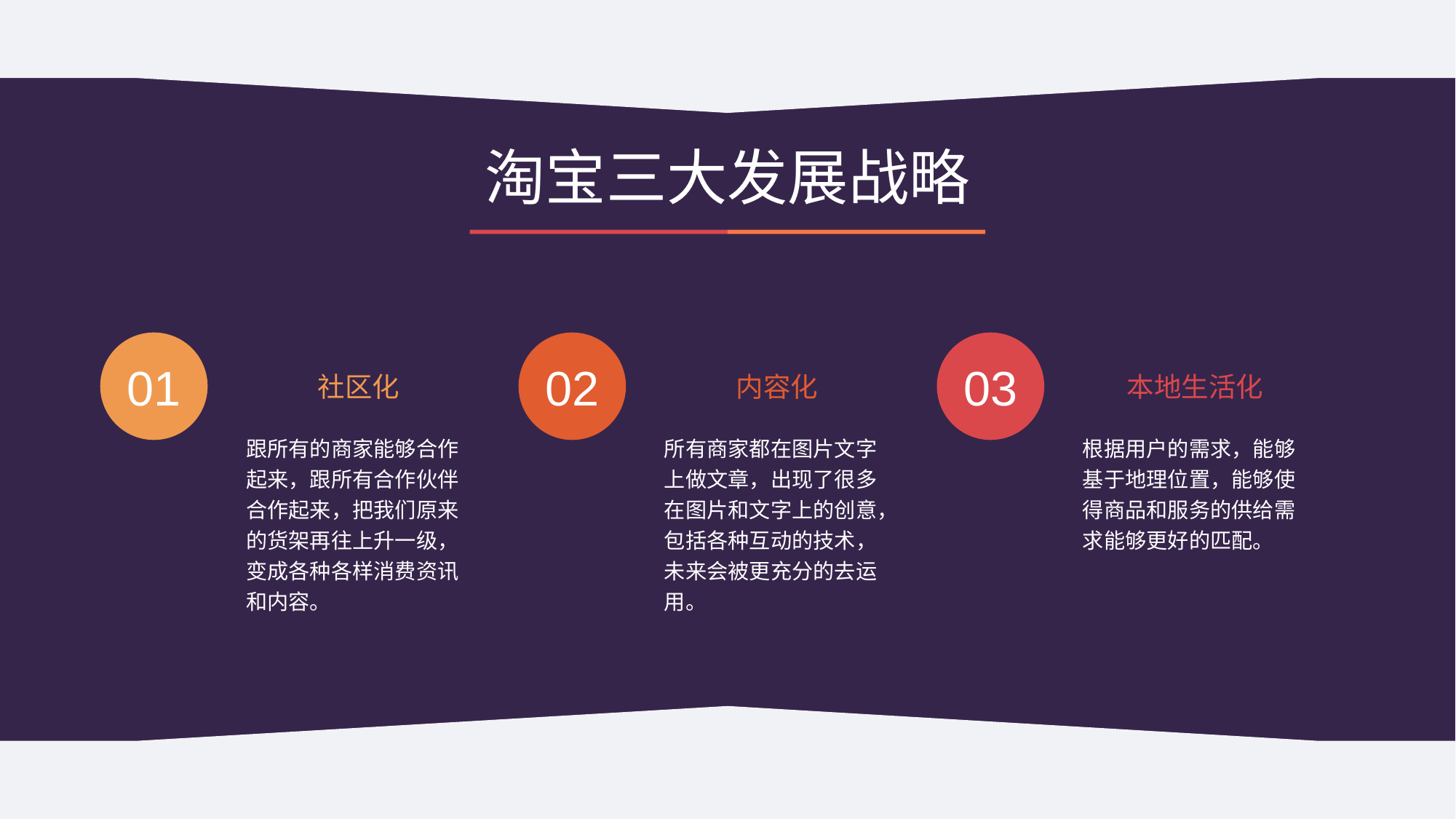

# 淘宝三大发展战略
01
02
03
社区化
内容化
本地生活化
跟所有的商家能够合作起来，跟所有合作伙伴合作起来，把我们原来的货架再往上升一级，变成各种各样消费资讯和内容。
所有商家都在图片文字上做文章，出现了很多在图片和文字上的创意，包括各种互动的技术，未来会被更充分的去运用。
根据用户的需求，能够基于地理位置，能够使得商品和服务的供给需求能够更好的匹配。